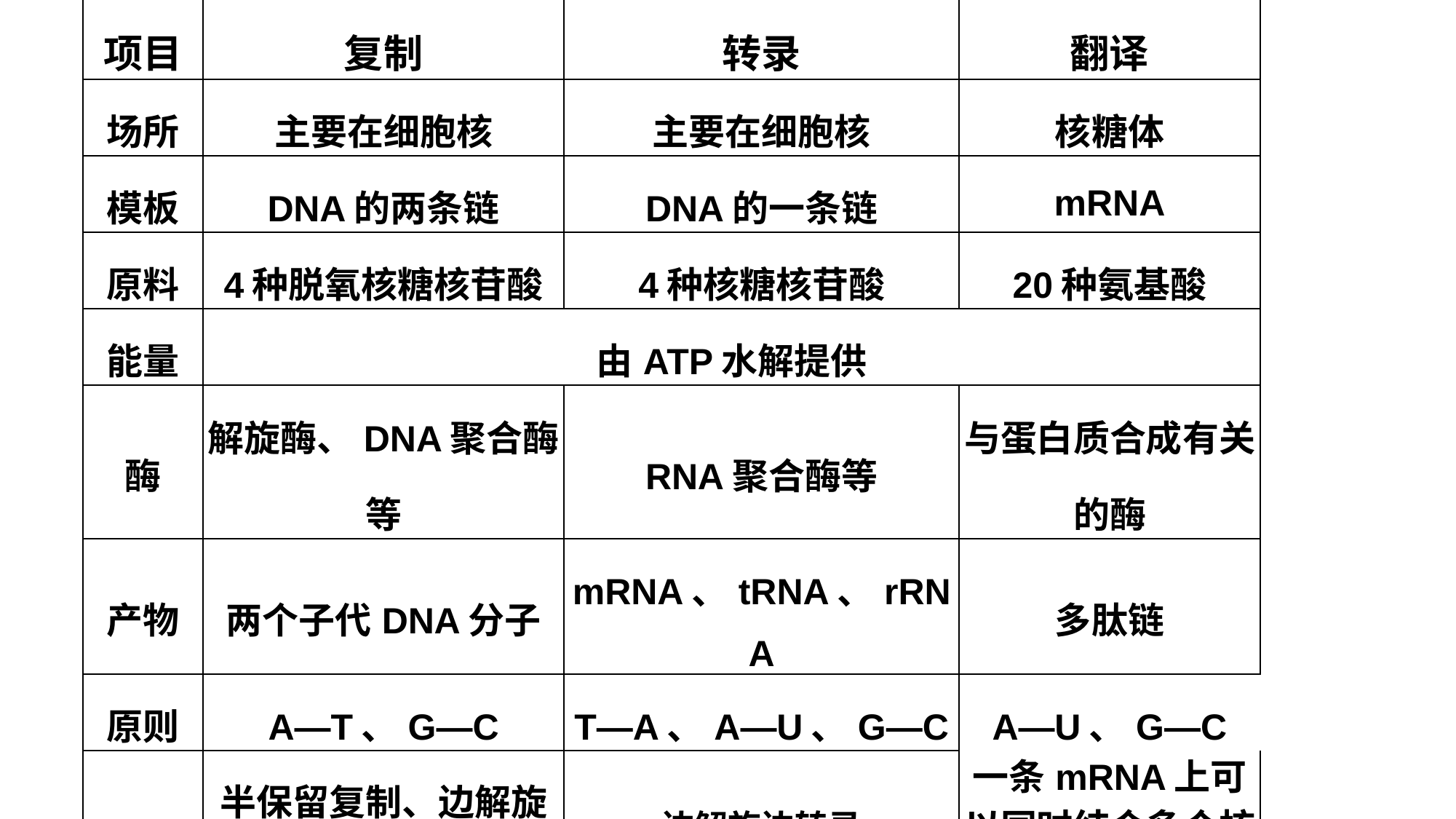

| 项目 | 复制 | 转录 | 翻译 |
| --- | --- | --- | --- |
| 场所 | 主要在细胞核 | 主要在细胞核 | 核糖体 |
| 模板 | DNA的两条链 | DNA的一条链 | mRNA |
| 原料 | 4种脱氧核糖核苷酸 | 4种核糖核苷酸 | 20种氨基酸 |
| 能量 | 由ATP水解提供 |  |  |
| 酶 | 解旋酶、DNA聚合酶等 | RNA聚合酶等 | 与蛋白质合成有关的酶 |
| 产物 | 两个子代DNA分子 | mRNA、tRNA、rRNA | 多肽链 |
| 原则 | A—T、G—C | T—A、A—U、G—C | A—U、G—C |
| 特点 | 半保留复制、边解旋变复制 | 边解旋边转录 | 一条mRNA上可以同时结合多个核糖体 |
| 信息 传递方向 | DNA→DNA | DNA→mRNA | mRNA→蛋白质 |